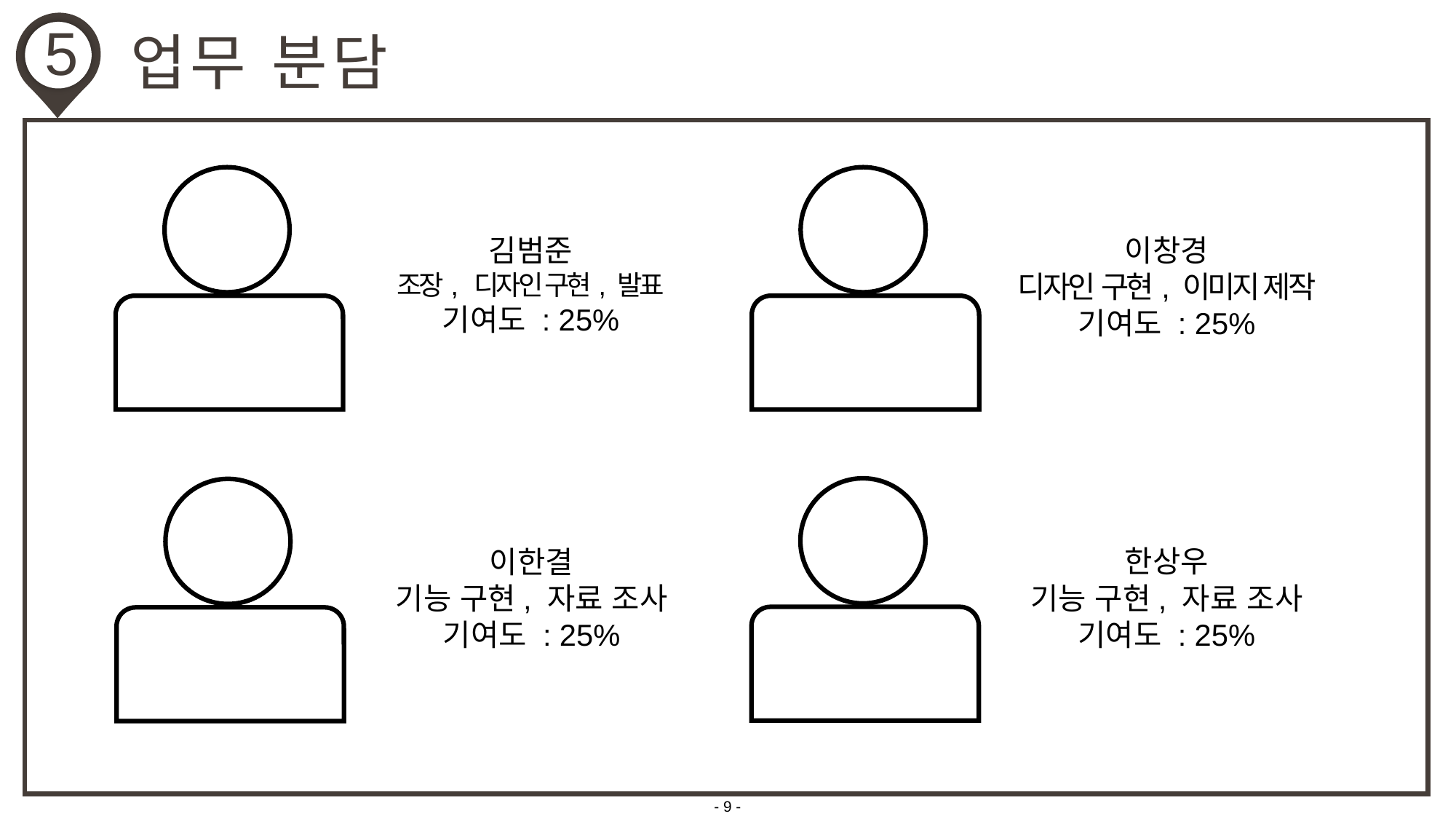

5
업무 분담

김범준
조장,  디자인 구현, 발표
기여도 : 25%

이창경
디자인 구현, 이미지 제작
기여도 : 25%

한상우
기능 구현, 자료 조사
기여도 : 25%

이한결
기능 구현, 자료 조사
기여도 : 25%
- 9 -